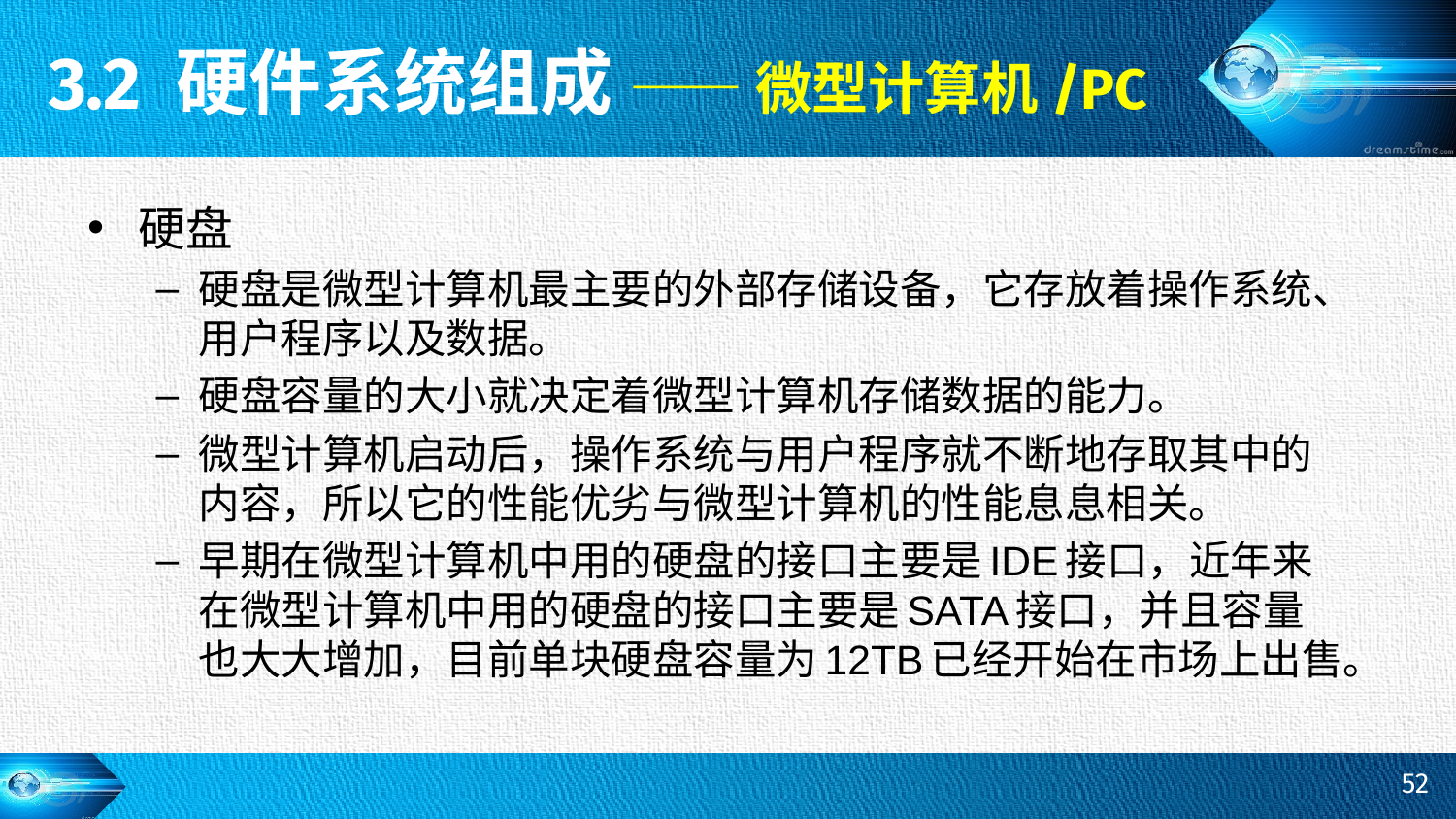

3.2 硬件系统组成 —— 微型计算机/PC
硬盘
硬盘是微型计算机最主要的外部存储设备，它存放着操作系统、用户程序以及数据。
硬盘容量的大小就决定着微型计算机存储数据的能力。
微型计算机启动后，操作系统与用户程序就不断地存取其中的内容，所以它的性能优劣与微型计算机的性能息息相关。
早期在微型计算机中用的硬盘的接口主要是IDE接口，近年来在微型计算机中用的硬盘的接口主要是SATA接口，并且容量也大大增加，目前单块硬盘容量为12TB已经开始在市场上出售。
52